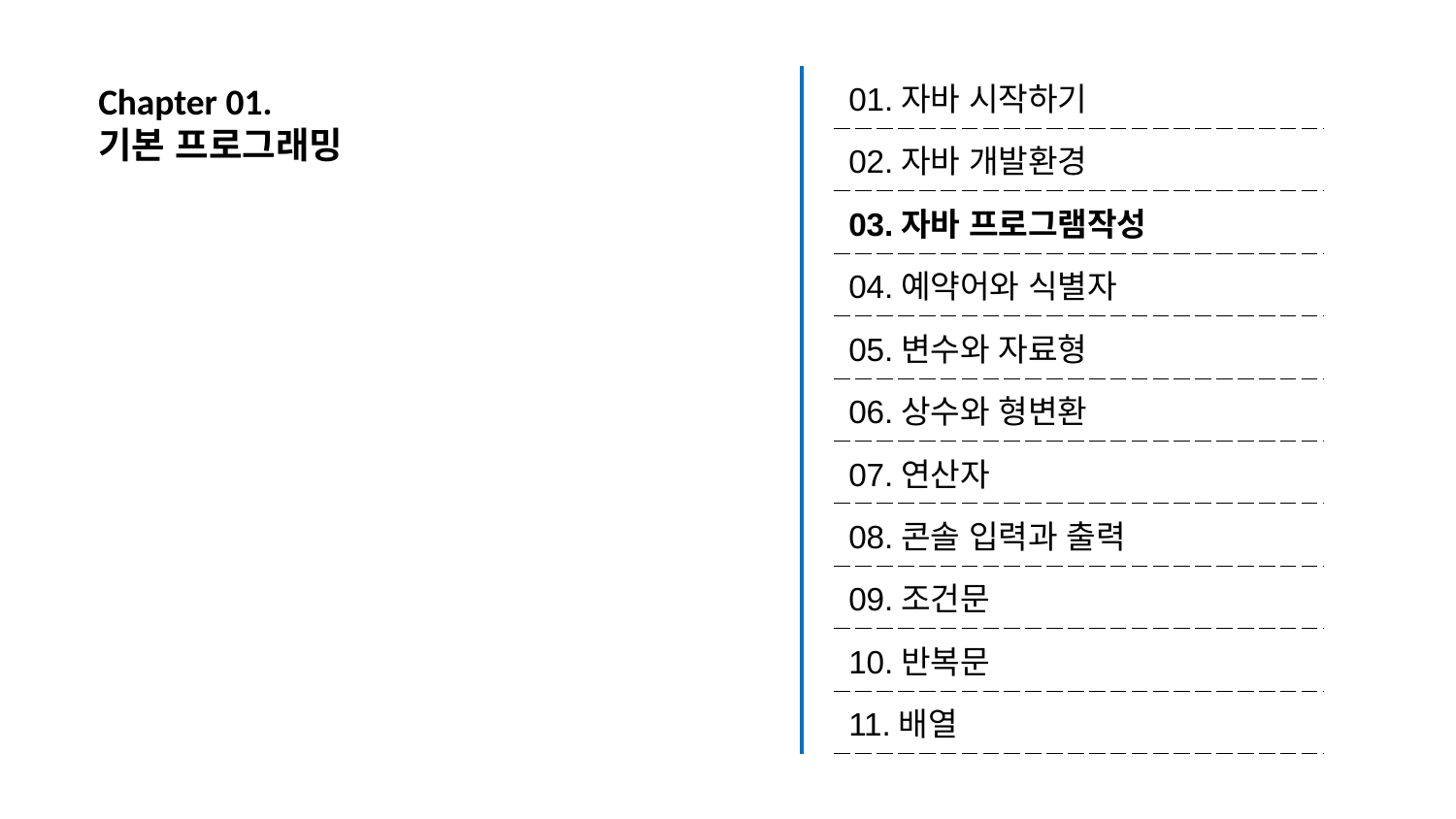

| 01.자바 시작하기 |
| --- |
| 02.자바 개발환경 |
| 03.자바 프로그램작성 |
| 04.예약어와 식별자 |
| 05.변수와 자료형 |
| 06.상수와 형변환 |
| 07.연산자 |
| 08.콘솔 입력과 출력 |
| 09.조건문 |
| 10.반복문 |
| 11.배열 |
# Chapter 01. 기본 프로그래밍